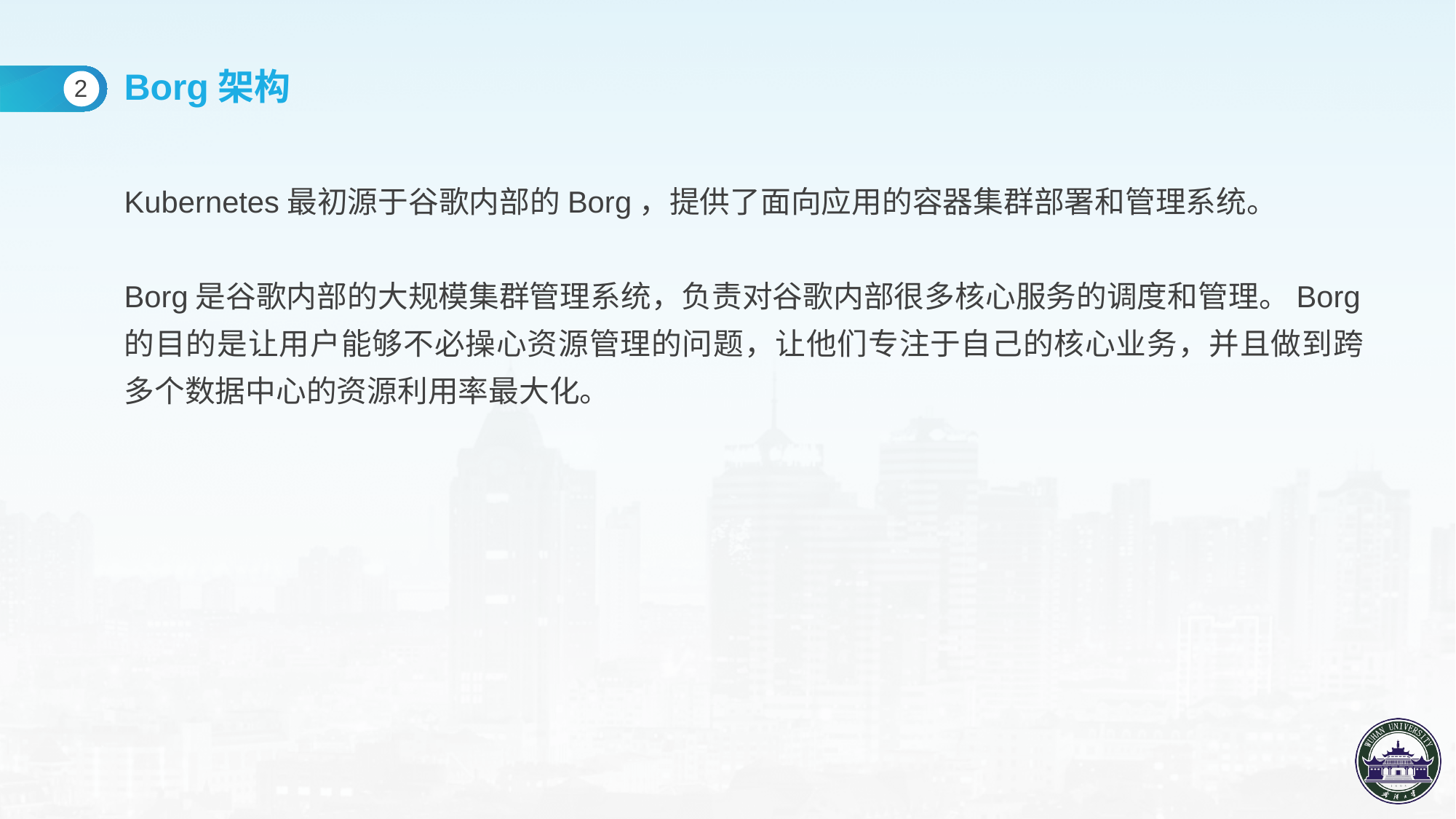

Borg架构
2
Kubernetes最初源于谷歌内部的Borg，提供了面向应用的容器集群部署和管理系统。

Borg是谷歌内部的大规模集群管理系统，负责对谷歌内部很多核心服务的调度和管理。Borg的目的是让用户能够不必操心资源管理的问题，让他们专注于自己的核心业务，并且做到跨多个数据中心的资源利用率最大化。